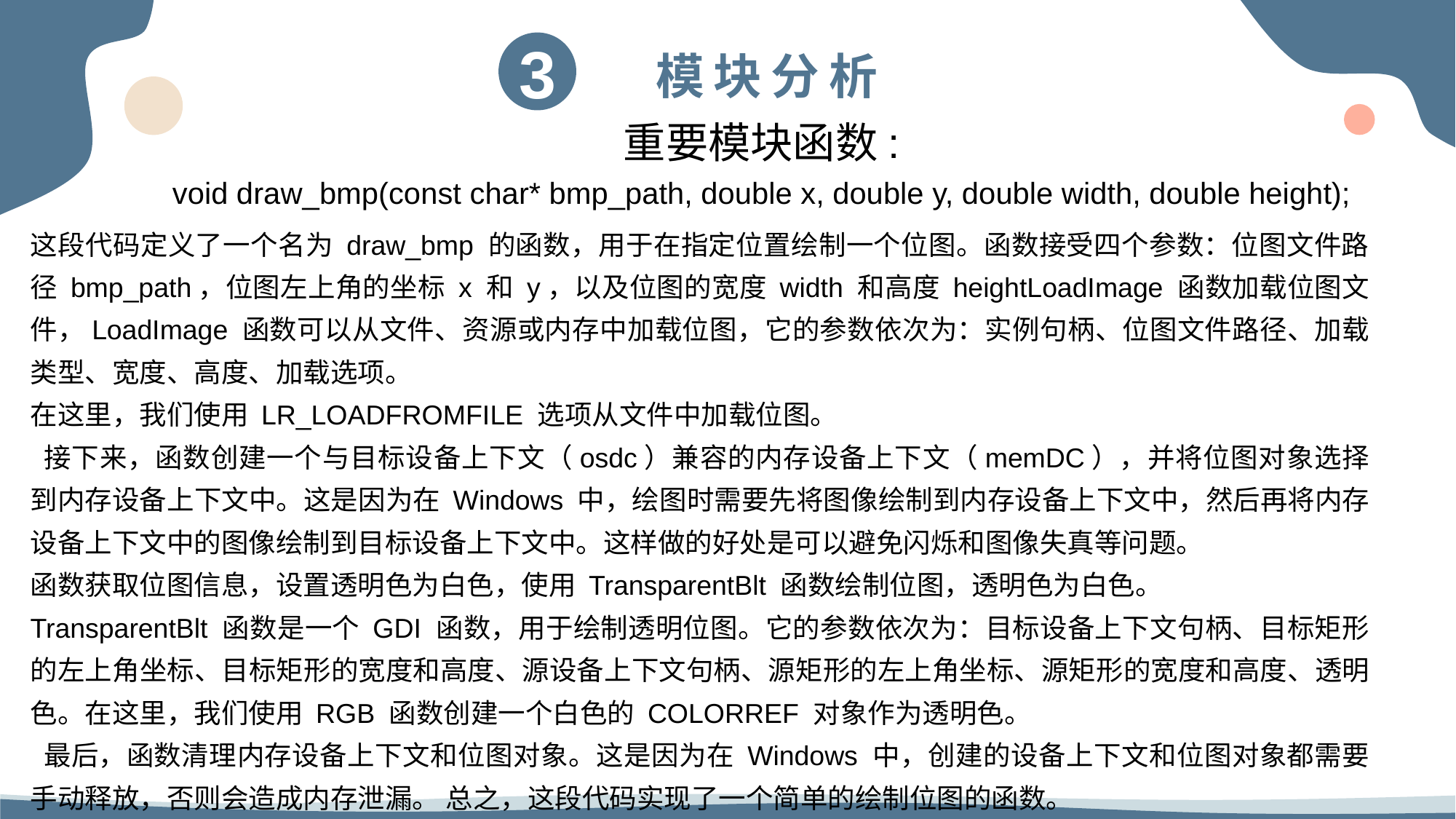

重要模块函数:
void draw_bmp(const char* bmp_path, double x, double y, double width, double height);
这段代码定义了一个名为 draw_bmp 的函数，用于在指定位置绘制一个位图。函数接受四个参数：位图文件路径 bmp_path，位图左上角的坐标 x 和 y，以及位图的宽度 width 和高度 heightLoadImage 函数加载位图文件，LoadImage 函数可以从文件、资源或内存中加载位图，它的参数依次为：实例句柄、位图文件路径、加载类型、宽度、高度、加载选项。
在这里，我们使用 LR_LOADFROMFILE 选项从文件中加载位图。
 接下来，函数创建一个与目标设备上下文（osdc）兼容的内存设备上下文（memDC），并将位图对象选择到内存设备上下文中。这是因为在 Windows 中，绘图时需要先将图像绘制到内存设备上下文中，然后再将内存设备上下文中的图像绘制到目标设备上下文中。这样做的好处是可以避免闪烁和图像失真等问题。
函数获取位图信息，设置透明色为白色，使用 TransparentBlt 函数绘制位图，透明色为白色。
TransparentBlt 函数是一个 GDI 函数，用于绘制透明位图。它的参数依次为：目标设备上下文句柄、目标矩形的左上角坐标、目标矩形的宽度和高度、源设备上下文句柄、源矩形的左上角坐标、源矩形的宽度和高度、透明色。在这里，我们使用 RGB 函数创建一个白色的 COLORREF 对象作为透明色。
 最后，函数清理内存设备上下文和位图对象。这是因为在 Windows 中，创建的设备上下文和位图对象都需要手动释放，否则会造成内存泄漏。 总之，这段代码实现了一个简单的绘制位图的函数。